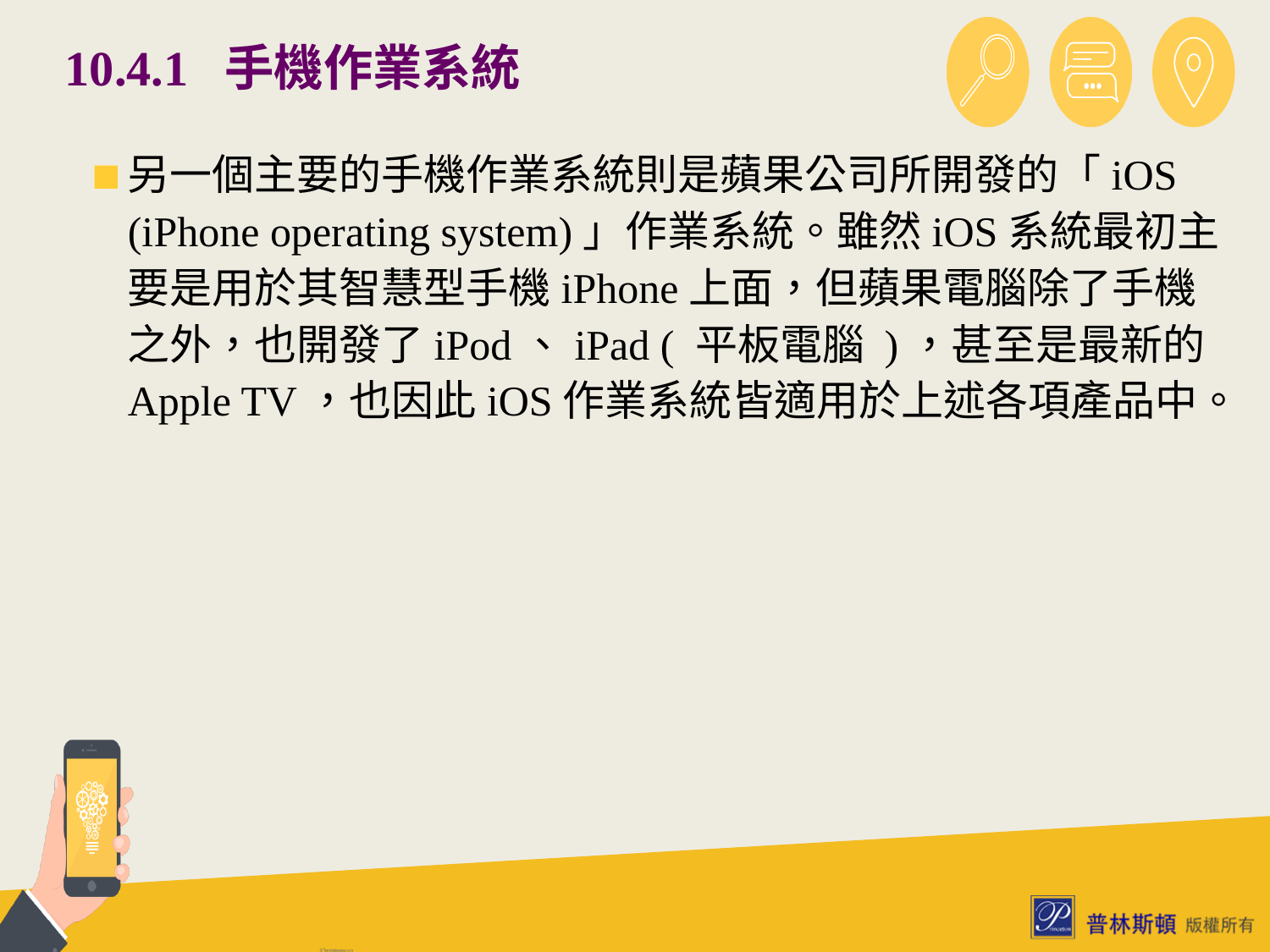

# 10.4.1  手機作業系統
另一個主要的手機作業系統則是蘋果公司所開發的「iOS (iPhone operating system)」作業系統。雖然iOS系統最初主要是用於其智慧型手機iPhone上面，但蘋果電腦除了手機之外，也開發了iPod、iPad ( 平板電腦 )，甚至是最新的Apple TV，也因此iOS作業系統皆適用於上述各項產品中。